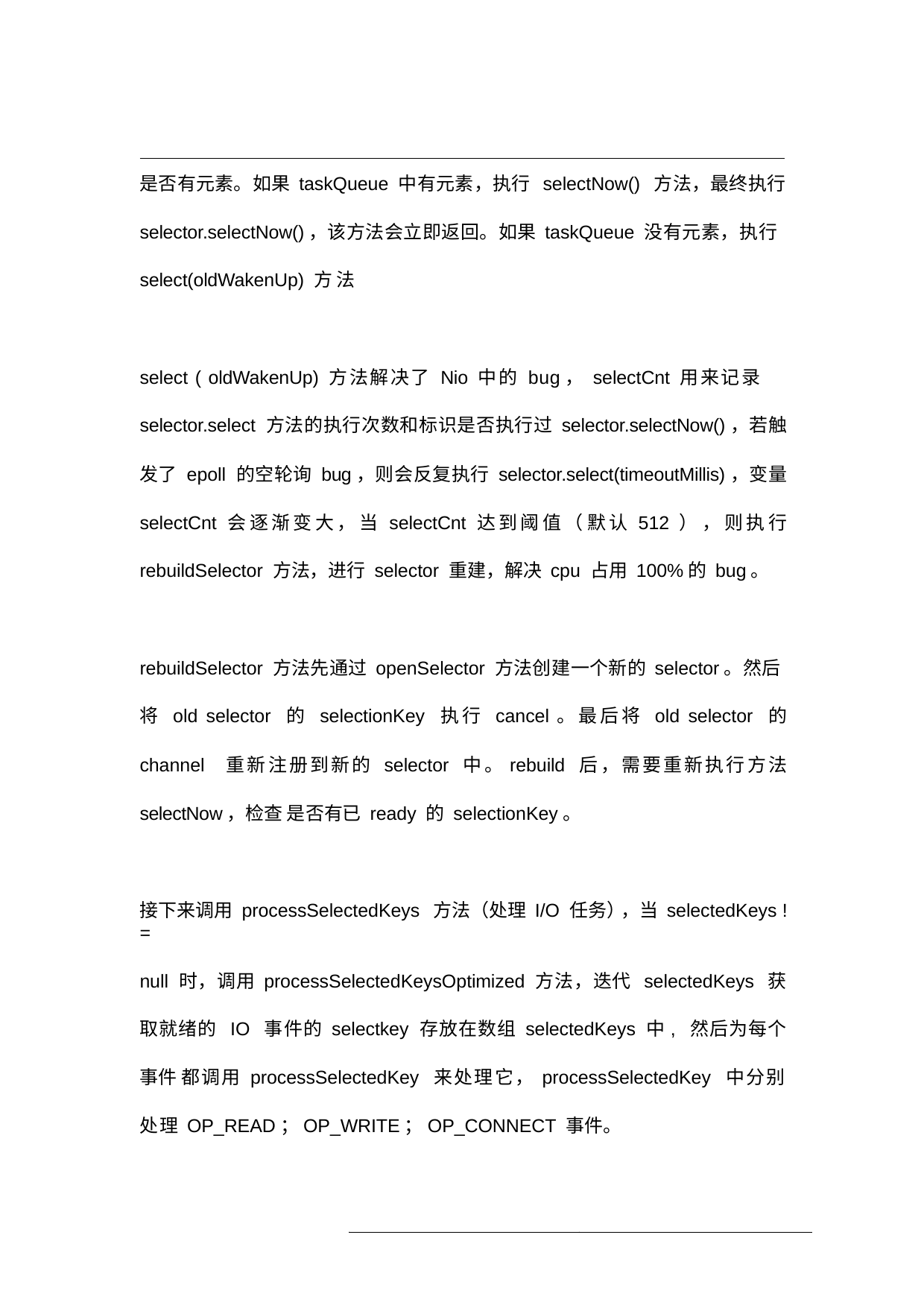

是否有元素。如果 taskQueue 中有元素，执行 selectNow() 方法，最终执行
selector.selectNow()，该方法会立即返回。如果 taskQueue 没有元素，执行 select(oldWakenUp) 方 法
select ( oldWakenUp) 方法解决了 Nio 中的 bug， selectCnt 用来记录
selector.select 方法的执行次数和标识是否执行过 selector.selectNow()，若触 发了 epoll 的空轮询 bug，则会反复执行 selector.select(timeoutMillis)，变量 selectCnt 会逐渐变大， 当 selectCnt 达到阈值（ 默认 512 ） ， 则执行 rebuildSelector 方法，进行 selector 重建，解决 cpu 占用 100%的 bug。
rebuildSelector 方法先通过 openSelector 方法创建一个新的 selector。然后
将 old selector 的 selectionKey 执行 cancel。最后将 old selector 的 channel  重新注册到新的 selector 中。rebuild 后，需要重新执行方法 selectNow，检查 是否有已 ready 的 selectionKey。
接下来调用 processSelectedKeys 方法（处理 I/O 任务），当 selectedKeys !=
null 时，调用 processSelectedKeysOptimized 方法，迭代 selectedKeys 获 取就绪的 IO 事件的 selectkey 存放在数组 selectedKeys 中, 然后为每个事件 都调用 processSelectedKey 来处理它， processSelectedKey 中分别处理 OP_READ；OP_WRITE；OP_CONNECT 事件。